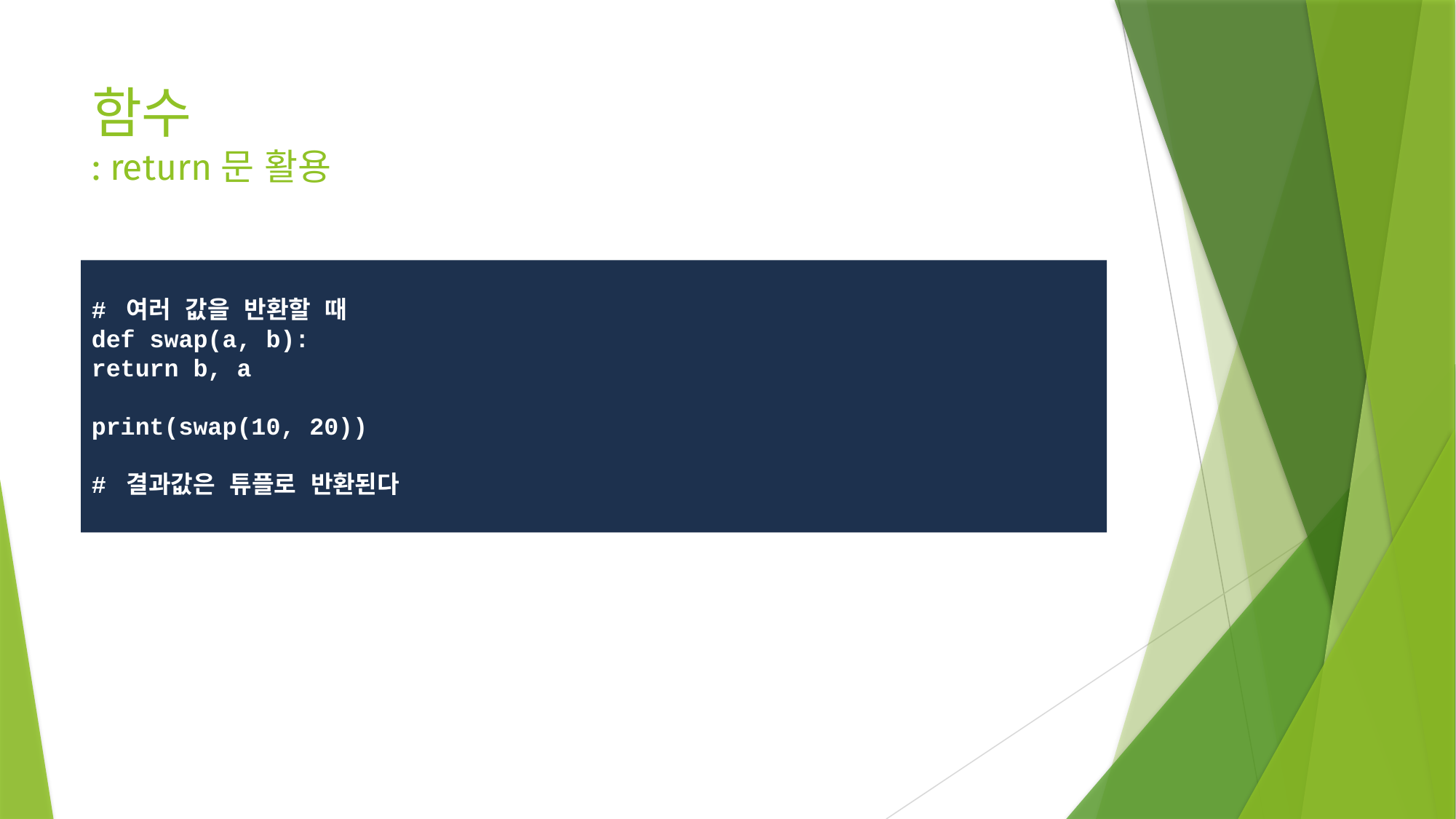

# 함수 : return문 활용

# 여러 값을 반환할 때
def swap(a, b):
return b, a
print(swap(10, 20))

# 결과값은 튜플로 반환된다